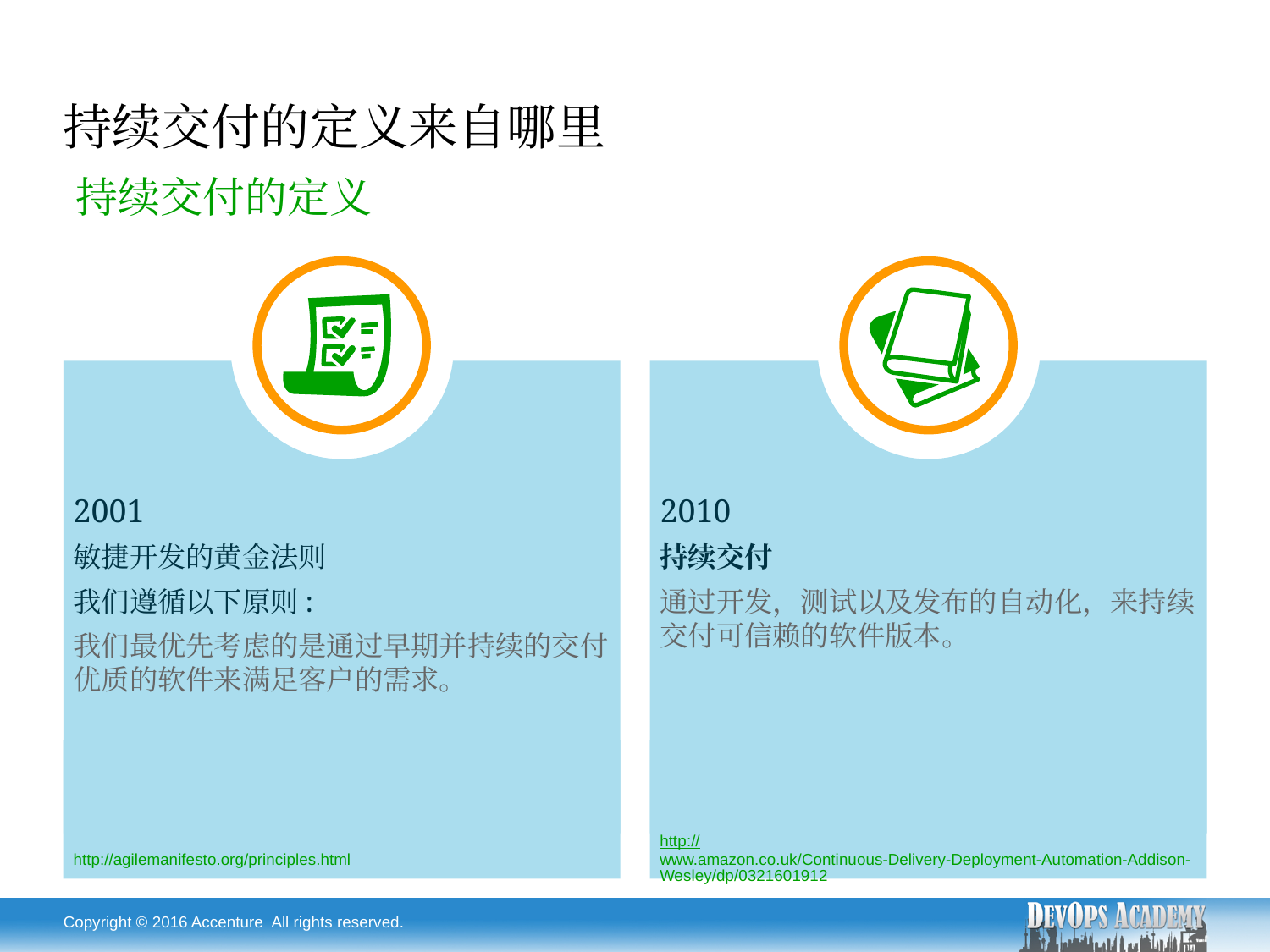

# 持续交付的定义来自哪里
持续交付的定义

2001
敏捷开发的黄金法则
我们遵循以下原则:
我们最优先考虑的是通过早期并持续的交付优质的软件来满足客户的需求。

2010
持续交付
通过开发，测试以及发布的自动化，来持续交付可信赖的软件版本。

http://www.amazon.co.uk/Continuous-Delivery-Deployment-Automation-Addison-Wesley/dp/0321601912
http://agilemanifesto.org/principles.html
Copyright © 2016 Accenture  All rights reserved.